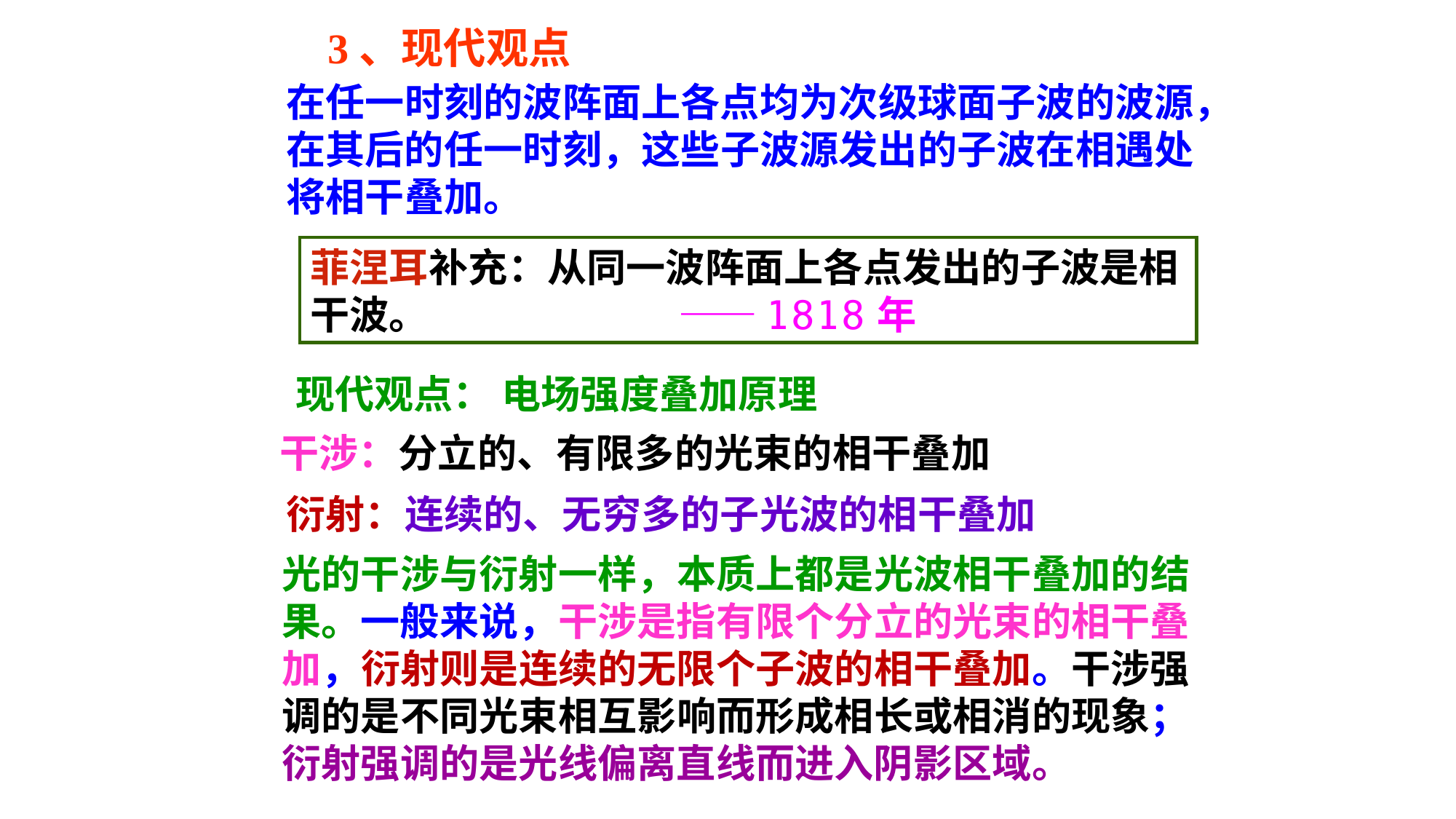

3、现代观点
在任一时刻的波阵面上各点均为次级球面子波的波源，在其后的任一时刻，这些子波源发出的子波在相遇处将相干叠加。
菲涅耳补充：从同一波阵面上各点发出的子波是相干波。                            ——1818年
现代观点： 电场强度叠加原理
干涉：分立的、有限多的光束的相干叠加
衍射：连续的、无穷多的子光波的相干叠加
光的干涉与衍射一样，本质上都是光波相干叠加的结果。一般来说，干涉是指有限个分立的光束的相干叠加，衍射则是连续的无限个子波的相干叠加。干涉强调的是不同光束相互影响而形成相长或相消的现象；衍射强调的是光线偏离直线而进入阴影区域。